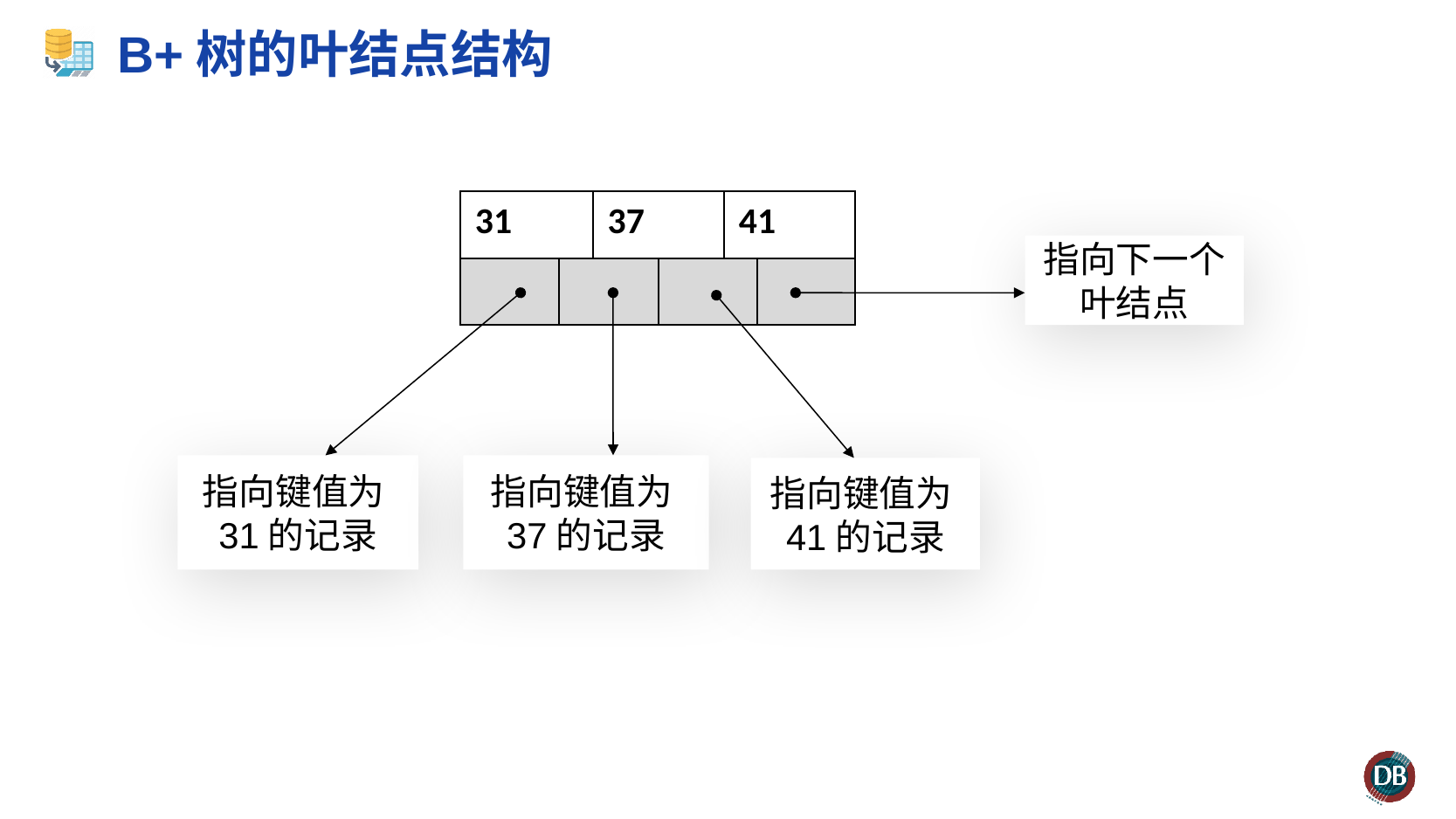

# B+树的叶结点结构
| 31 |  | 37 |  | 41 |  |
| --- | --- | --- | --- | --- | --- |
|  |  |  |  |  |  |
指向下一个叶结点

指向键值为31的记录
指向键值为37的记录
指向键值为41的记录